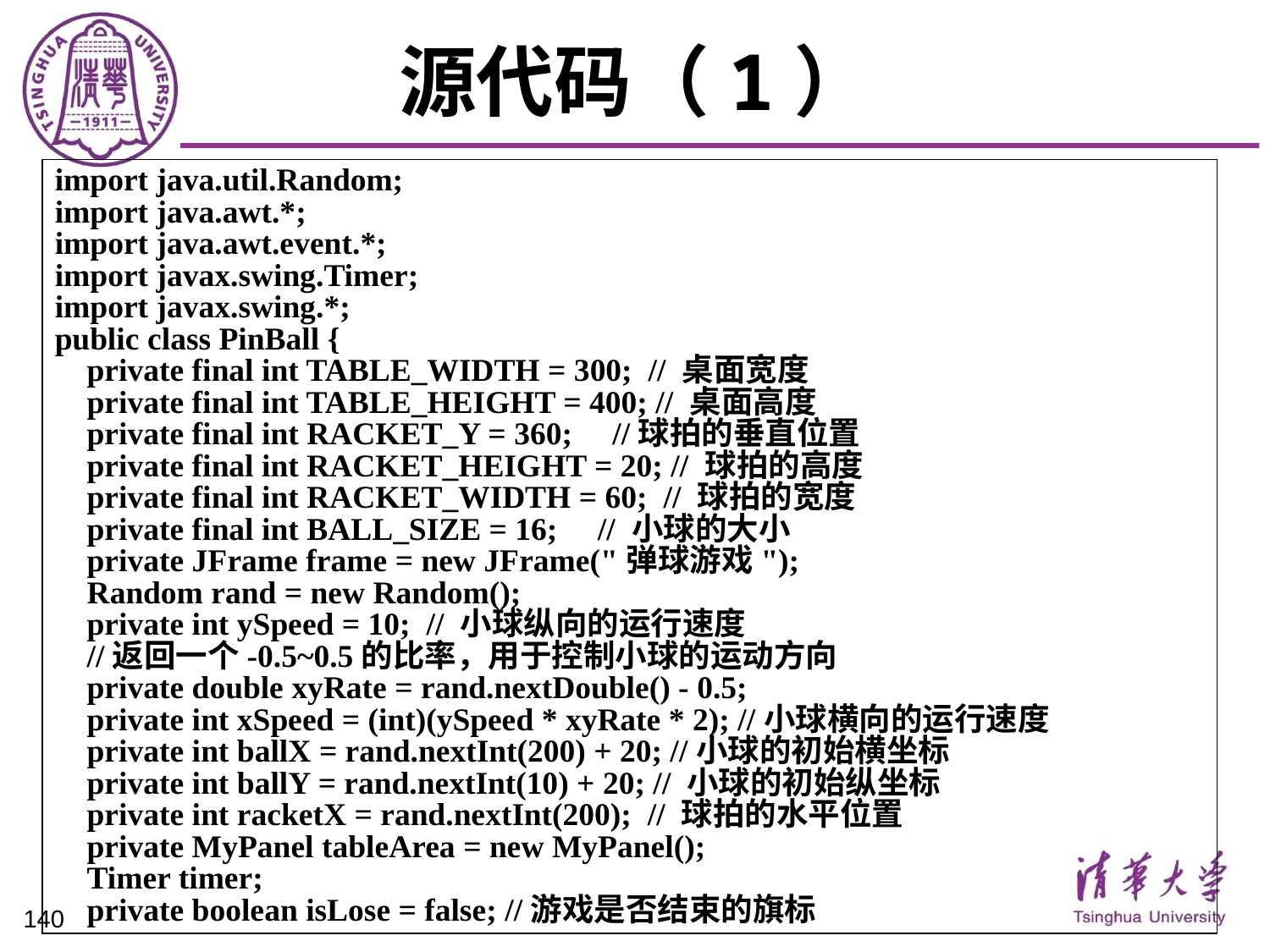

# 源代码（1）
import java.util.Random;
import java.awt.*;
import java.awt.event.*;
import javax.swing.Timer;
import javax.swing.*;
public class PinBall {
    private final int TABLE_WIDTH = 300;  // 桌面宽度
    private final int TABLE_HEIGHT = 400; // 桌面高度
    private final int RACKET_Y = 360;     //球拍的垂直位置
    private final int RACKET_HEIGHT = 20; // 球拍的高度
    private final int RACKET_WIDTH = 60;  // 球拍的宽度
    private final int BALL_SIZE = 16;     // 小球的大小
    private JFrame frame = new JFrame("弹球游戏");
    Random rand = new Random();
    private int ySpeed = 10;  // 小球纵向的运行速度
    //返回一个-0.5~0.5的比率，用于控制小球的运动方向
    private double xyRate = rand.nextDouble() - 0.5;
    private int xSpeed = (int)(ySpeed * xyRate * 2); //小球横向的运行速度
    private int ballX = rand.nextInt(200) + 20; //小球的初始横坐标
    private int ballY = rand.nextInt(10) + 20; // 小球的初始纵坐标
    private int racketX = rand.nextInt(200);  // 球拍的水平位置
    private MyPanel tableArea = new MyPanel();
    Timer timer;
    private boolean isLose = false; //游戏是否结束的旗标
140